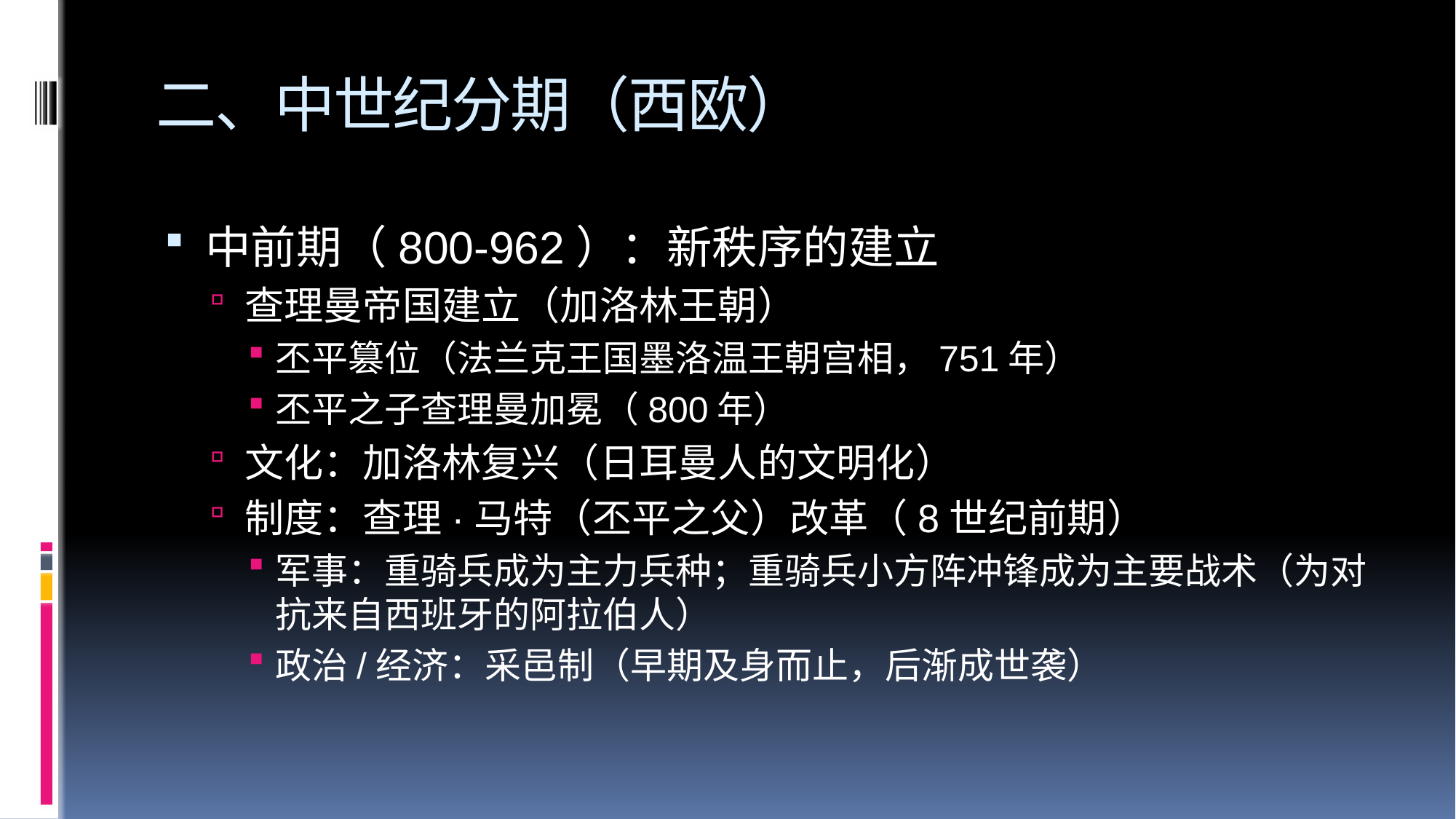

# 二、中世纪分期（西欧）
中前期（800-962）：新秩序的建立
查理曼帝国建立（加洛林王朝）
丕平篡位（法兰克王国墨洛温王朝宫相，751年）
丕平之子查理曼加冕（800年）
文化：加洛林复兴（日耳曼人的文明化）
制度：查理·马特（丕平之父）改革（8世纪前期）
军事：重骑兵成为主力兵种；重骑兵小方阵冲锋成为主要战术（为对抗来自西班牙的阿拉伯人）
政治/经济：采邑制（早期及身而止，后渐成世袭）